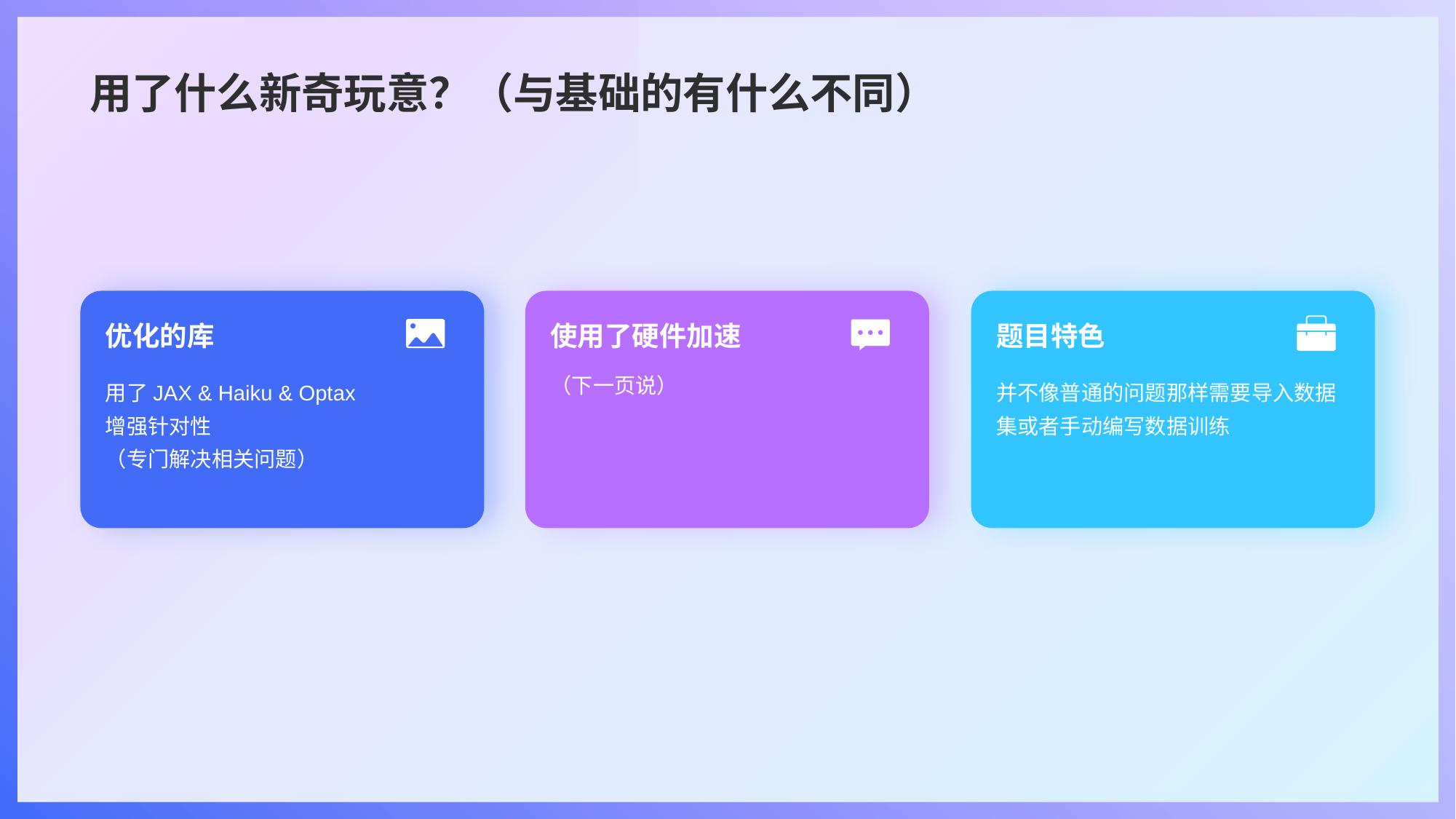

# 用了什么新奇玩意？（与基础的有什么不同）

优化的库

用了JAX & Haiku & Optax
增强针对性
（专门解决相关问题）

使用了硬件加速

（下一页说）

题目特色

并不像普通的问题那样需要导入数据集或者手动编写数据训练